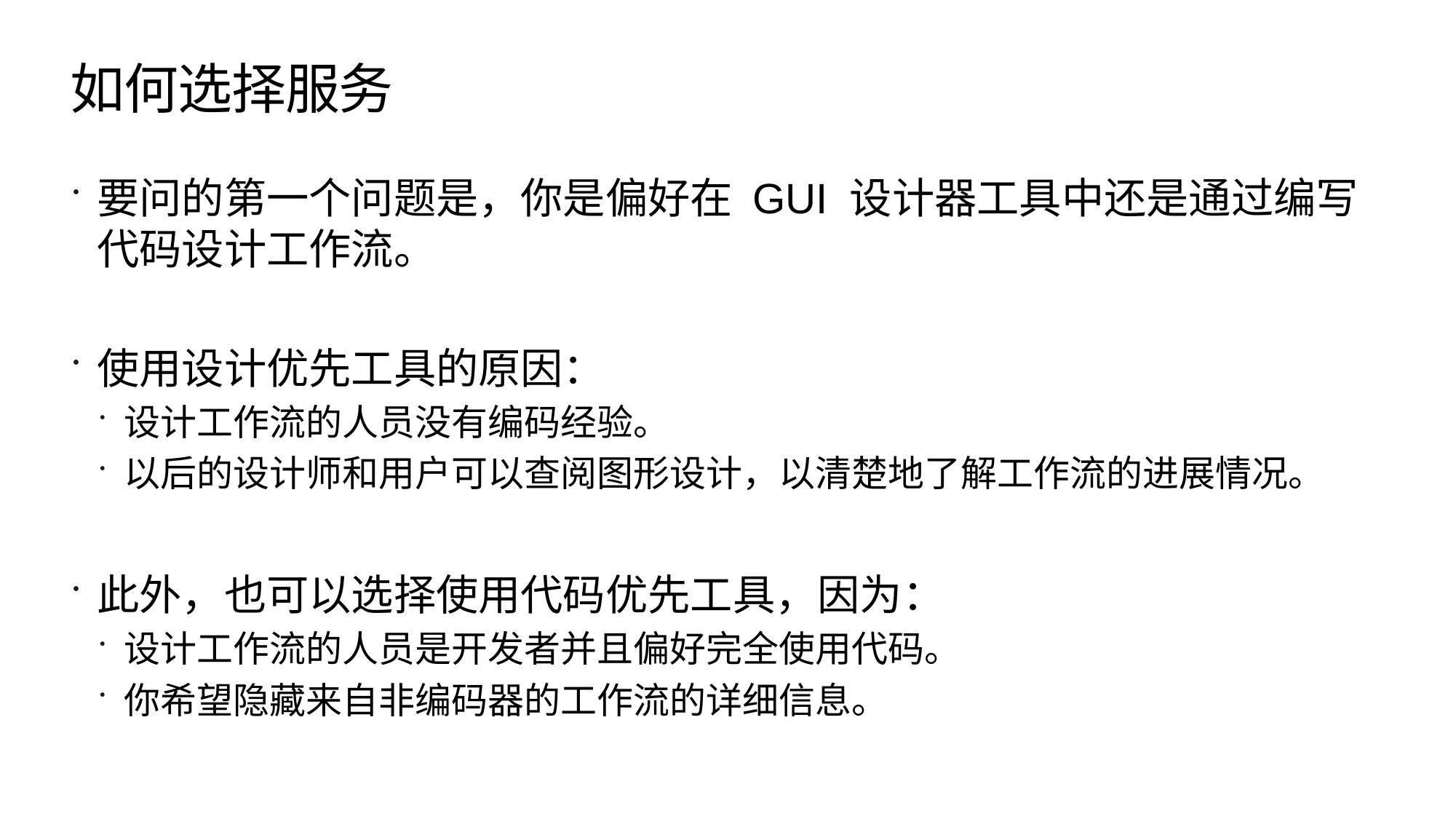

# 如何选择服务
要问的第一个问题是，你是偏好在 GUI 设计器工具中还是通过编写代码设计工作流。

使用设计优先工具的原因：
设计工作流的人员没有编码经验。
以后的设计师和用户可以查阅图形设计，以清楚地了解工作流的进展情况。

此外，也可以选择使用代码优先工具，因为：
设计工作流的人员是开发者并且偏好完全使用代码。
你希望隐藏来自非编码器的工作流的详细信息。